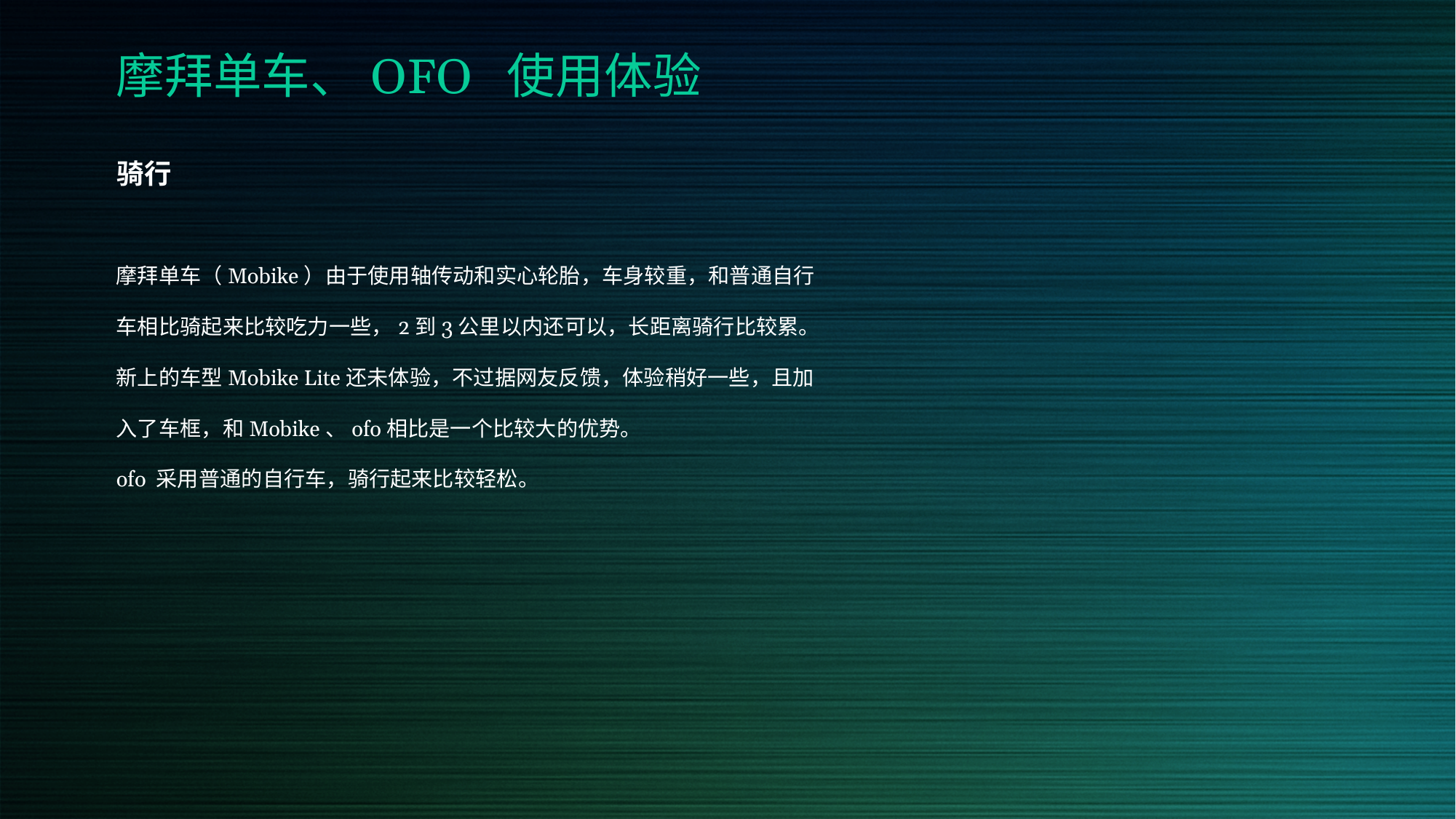

摩拜单车、OFO  使用体验
骑行
摩拜单车（Mobike）由于使用轴传动和实心轮胎，车身较重，和普通自行车相比骑起来比较吃力一些，2到3公里以内还可以，长距离骑行比较累。
新上的车型Mobike Lite还未体验，不过据网友反馈，体验稍好一些，且加入了车框，和Mobike、ofo相比是一个比较大的优势。
ofo 采用普通的自行车，骑行起来比较轻松。